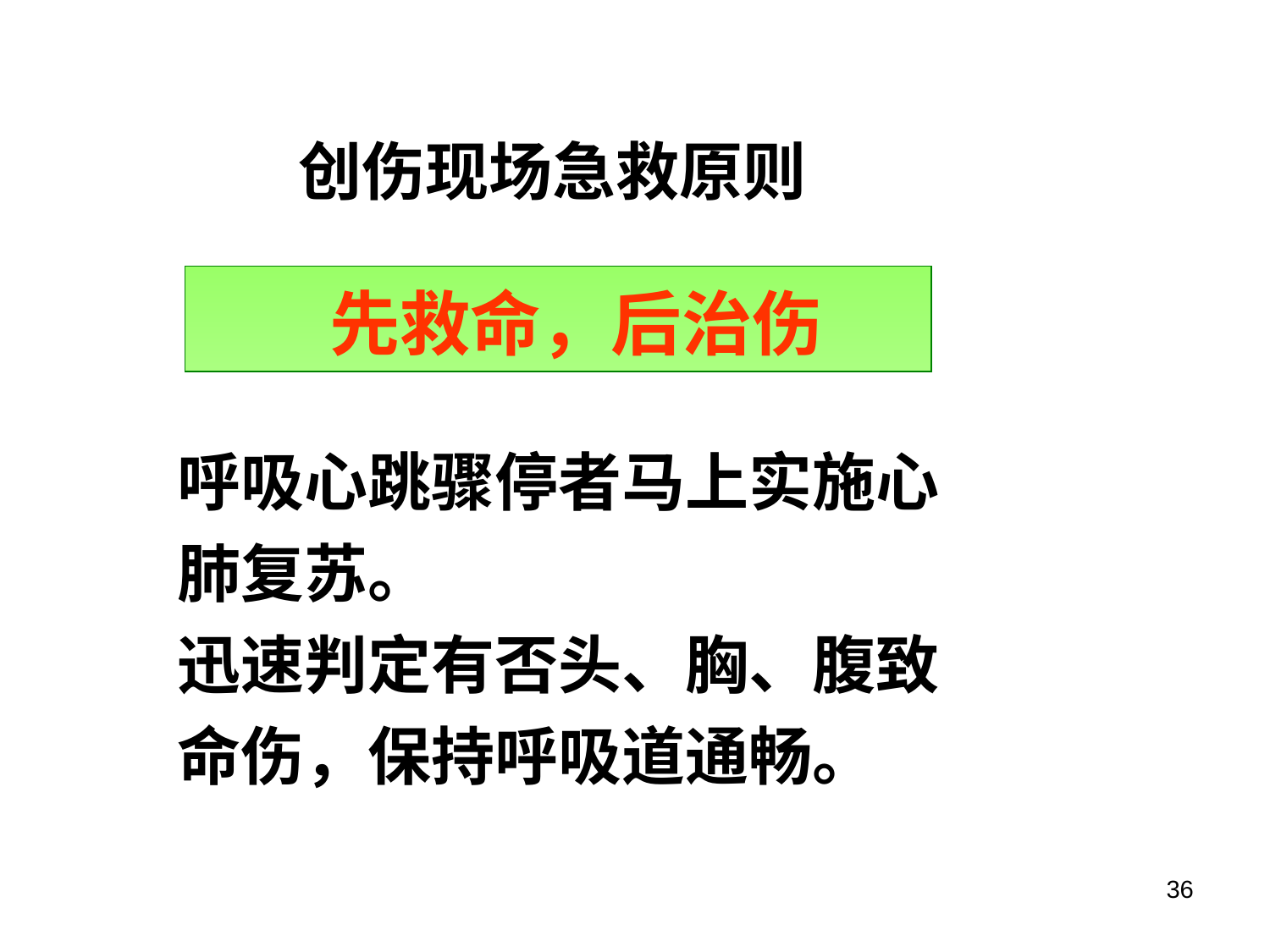

创伤现场急救原则
 先救命，后治伤

呼吸心跳骤停者马上实施心肺复苏。
迅速判定有否头、胸、腹致命伤，保持呼吸道通畅。
36